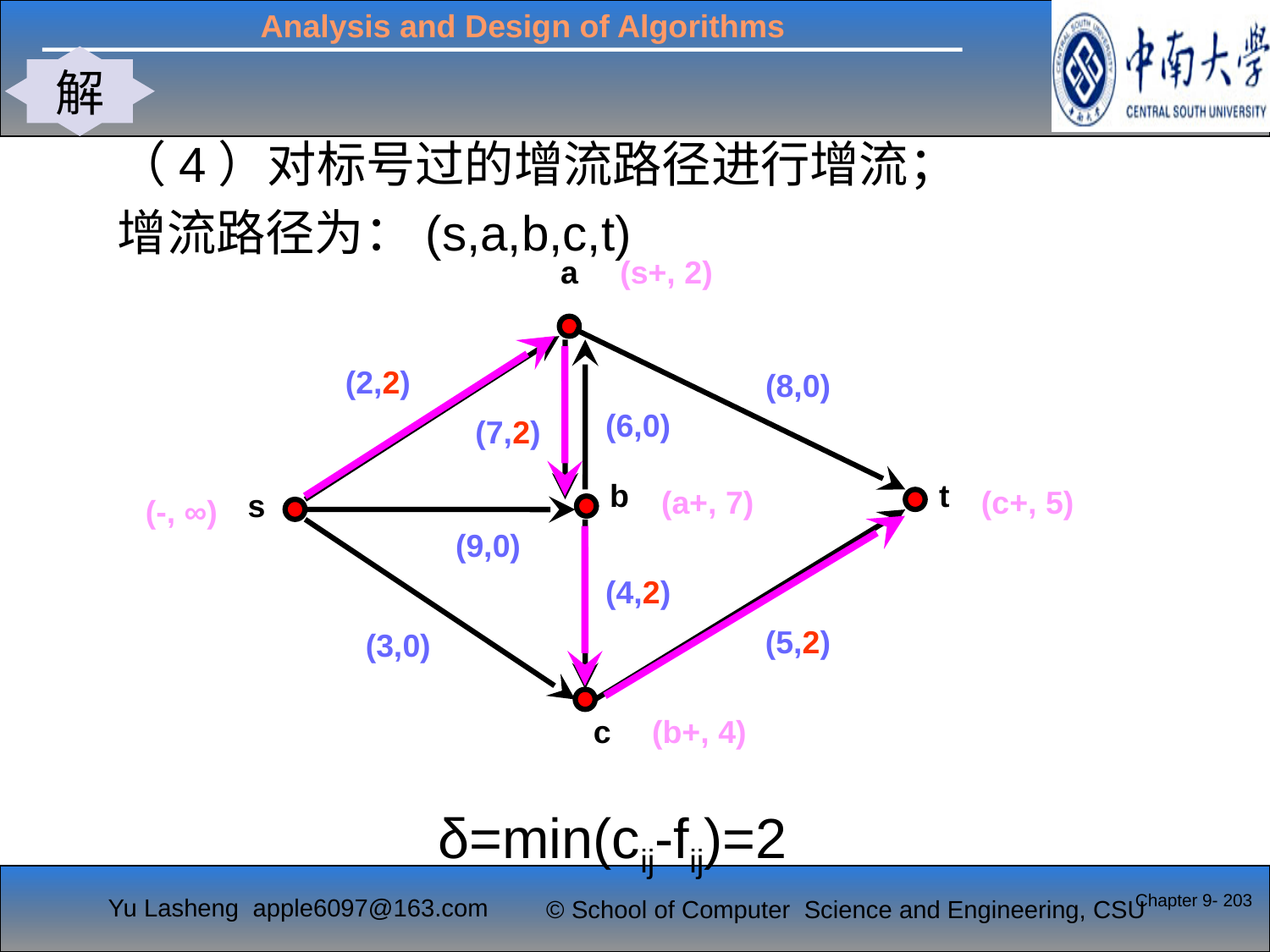

解
（4）对标号过的增流路径进行增流；
增流路径为：(s,a,b,c,t)
a

(2,0)
(8,0)
(6,0)
(7,0)
b
t
s

(9,0)

(4,0)
(5,0)
(3,0)

c
(s+, 2)

(2,2)
(7,2)
(4,2)
(5,2)
(a+, 7)
(c+, 5)
(-, ∞)
(b+, 4)
δ=min(cij-fij)=2
Chapter 9- 203